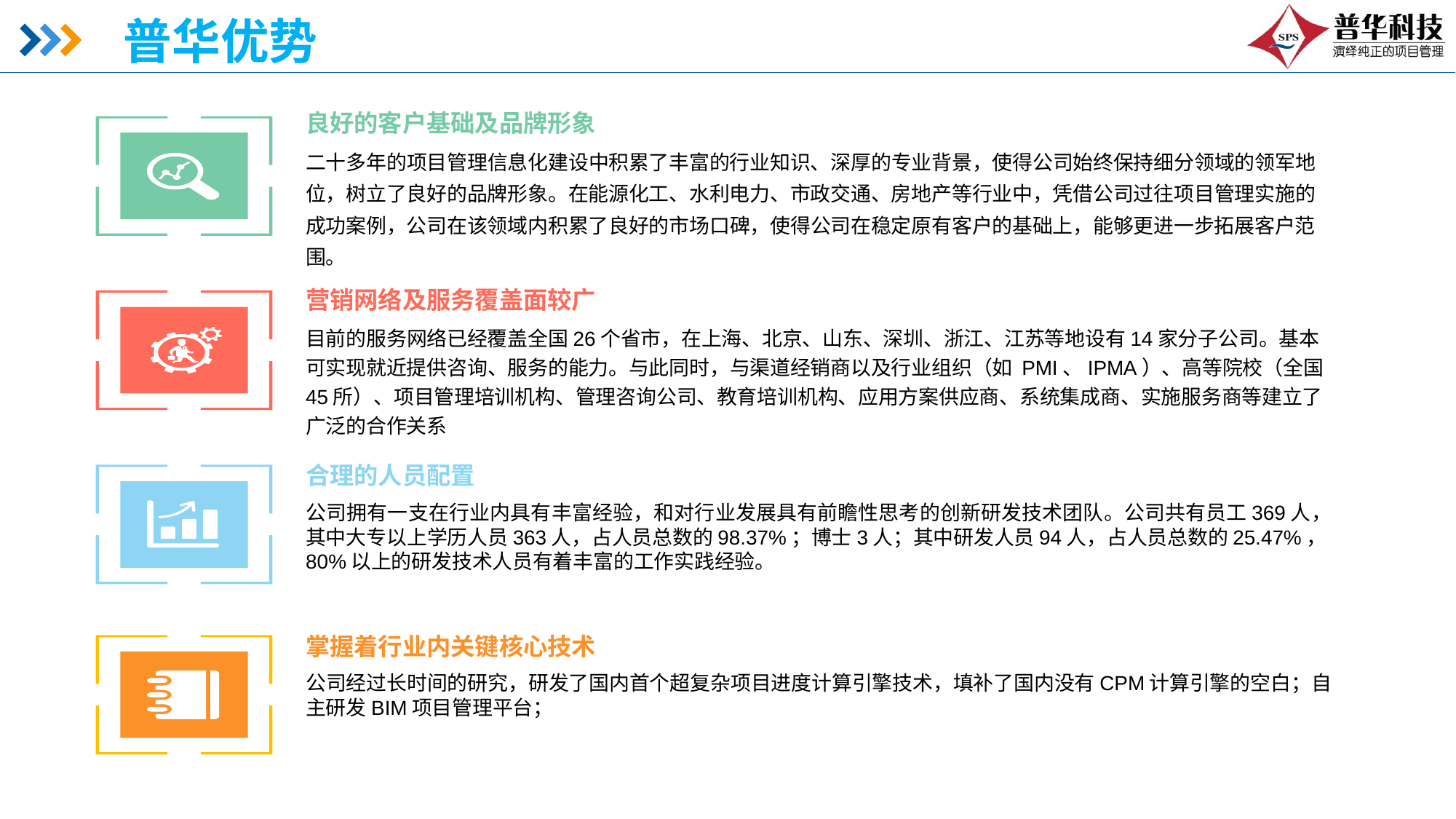

普华优势
良好的客户基础及品牌形象

二十多年的项目管理信息化建设中积累了丰富的行业知识、深厚的专业背景，使得公司始终保持细分领域的领军地位，树立了良好的品牌形象。在能源化工、水利电力、市政交通、房地产等行业中，凭借公司过往项目管理实施的成功案例，公司在该领域内积累了良好的市场口碑，使得公司在稳定原有客户的基础上，能够更进一步拓展客户范围。

营销网络及服务覆盖面较广

目前的服务网络已经覆盖全国26个省市，在上海、北京、山东、深圳、浙江、江苏等地设有14家分子公司。基本可实现就近提供咨询、服务的能力。与此同时，与渠道经销商以及行业组织（如 PMI、IPMA）、高等院校（全国45所）、项目管理培训机构、管理咨询公司、教育培训机构、应用方案供应商、系统集成商、实施服务商等建立了广泛的合作关系

合理的人员配置

公司拥有一支在行业内具有丰富经验，和对行业发展具有前瞻性思考的创新研发技术团队。公司共有员工369人，其中大专以上学历人员363人，占人员总数的98.37%；博士3人；其中研发人员94人，占人员总数的25.47%，80%以上的研发技术人员有着丰富的工作实践经验。

掌握着行业内关键核心技术

公司经过长时间的研究，研发了国内首个超复杂项目进度计算引擎技术，填补了国内没有CPM计算引擎的空白；自主研发BIM项目管理平台；